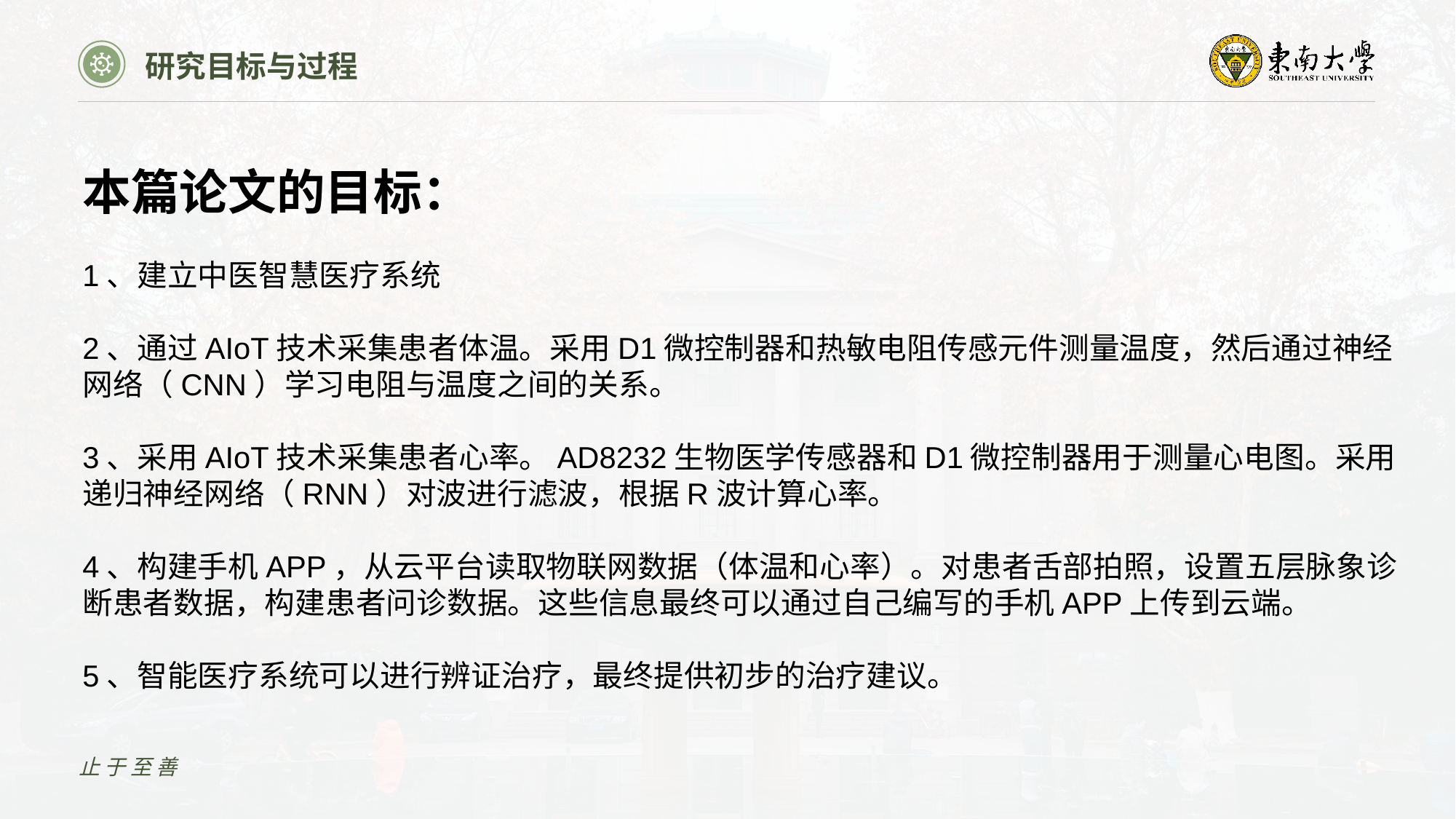

研究目标与过程
本篇论文的目标：

1、建立中医智慧医疗系统

2、通过AIoT技术采集患者体温。采用D1微控制器和热敏电阻传感元件测量温度，然后通过神经网络（CNN）学习电阻与温度之间的关系。

3、采用AIoT技术采集患者心率。AD8232生物医学传感器和D1微控制器用于测量心电图。采用递归神经网络（RNN）对波进行滤波，根据R波计算心率。

4、构建手机APP，从云平台读取物联网数据（体温和心率）。对患者舌部拍照，设置五层脉象诊断患者数据，构建患者问诊数据。这些信息最终可以通过自己编写的手机APP上传到云端。

5、智能医疗系统可以进行辨证治疗，最终提供初步的治疗建议。
止于至善